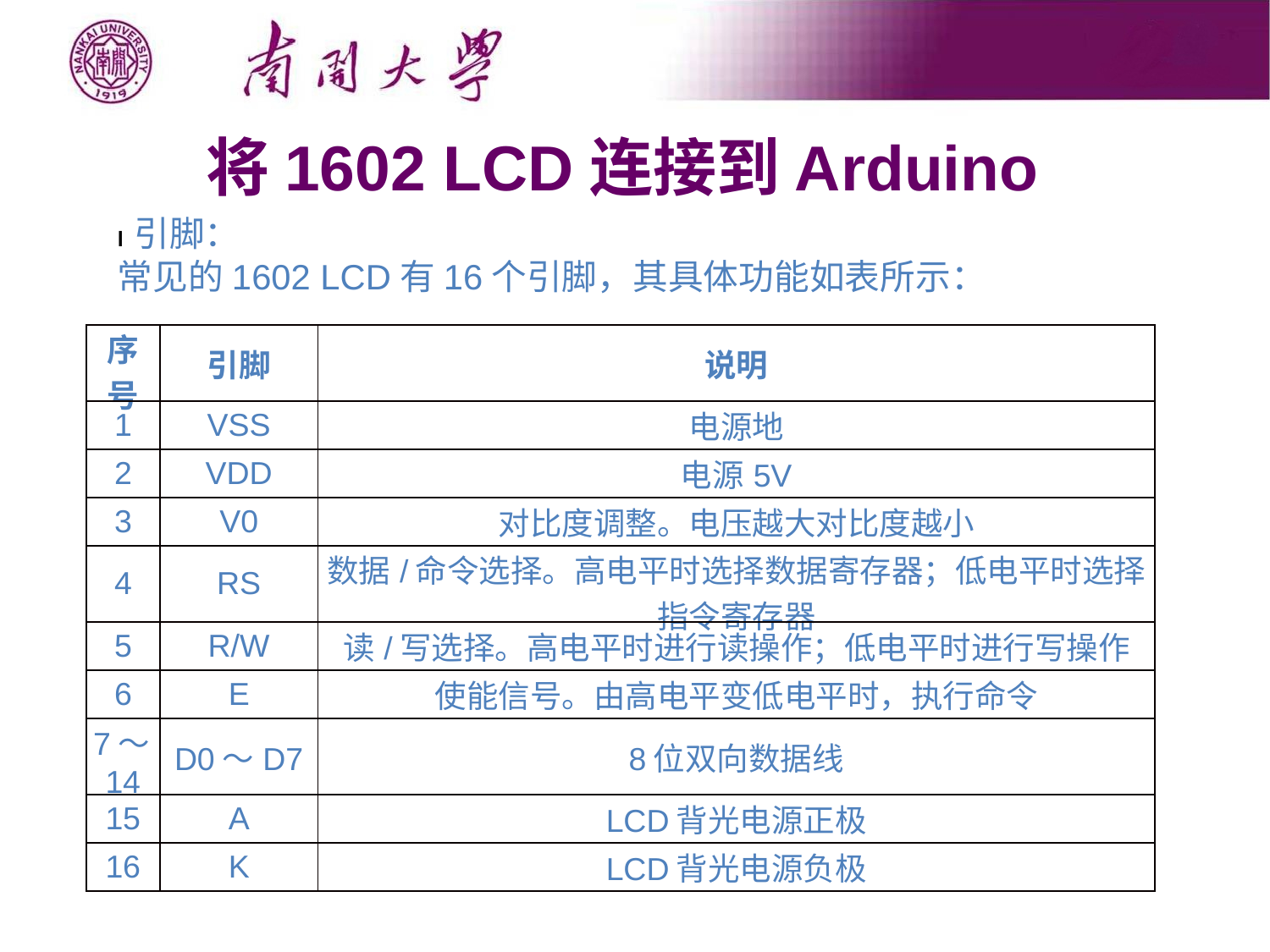

# 将1602 LCD连接到Arduino
l 引脚：
常见的1602 LCD有16个引脚，其具体功能如表所示：
| 序号 | 引脚 | 说明 |
| --- | --- | --- |
| 1 | VSS | 电源地 |
| 2 | VDD | 电源5V |
| 3 | V0 | 对比度调整。电压越大对比度越小 |
| 4 | RS | 数据/命令选择。高电平时选择数据寄存器；低电平时选择指令寄存器 |
| 5 | R/W | 读/写选择。高电平时进行读操作；低电平时进行写操作 |
| 6 | E | 使能信号。由高电平变低电平时，执行命令 |
| 7～14 | D0～D7 | 8位双向数据线 |
| 15 | A | LCD背光电源正极 |
| 16 | K | LCD背光电源负极 |